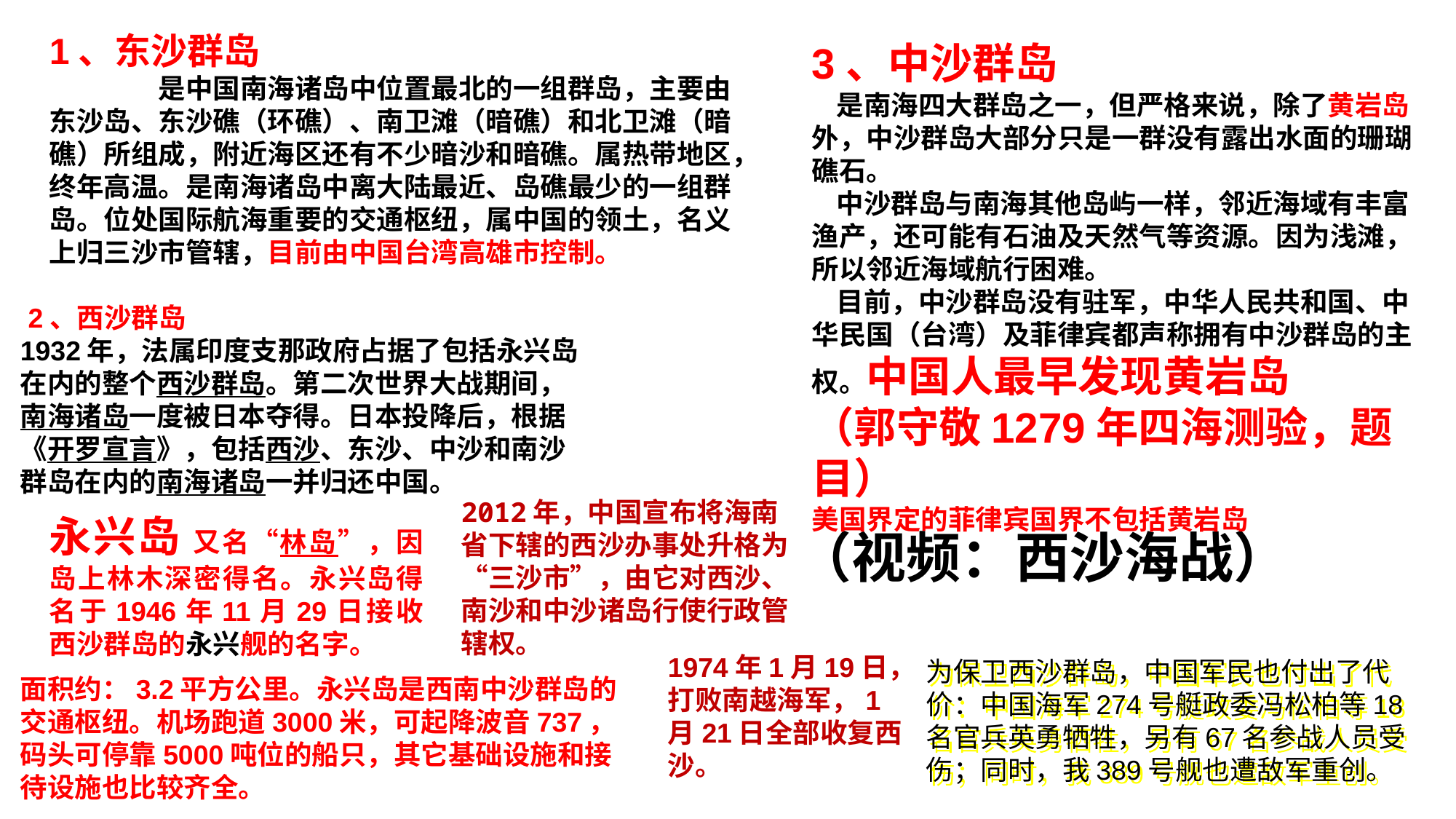

1、东沙群岛
	是中国南海诸岛中位置最北的一组群岛，主要由东沙岛、东沙礁（环礁）、南卫滩（暗礁）和北卫滩（暗礁）所组成，附近海区还有不少暗沙和暗礁。属热带地区，终年高温。是南海诸岛中离大陆最近、岛礁最少的一组群岛。位处国际航海重要的交通枢纽，属中国的领土，名义上归三沙市管辖，目前由中国台湾高雄市控制。
3、中沙群岛
   是南海四大群岛之一，但严格来说，除了黄岩岛外，中沙群岛大部分只是一群没有露出水面的珊瑚礁石。
    中沙群岛与南海其他岛屿一样，邻近海域有丰富渔产，还可能有石油及天然气等资源。因为浅滩，所以邻近海域航行困难。
    目前，中沙群岛没有驻军，中华人民共和国、中华民国（台湾）及菲律宾都声称拥有中沙群岛的主权。中国人最早发现黄岩岛
（郭守敬1279年四海测验，题目）
美国界定的菲律宾国界不包括黄岩岛

 2、西沙群岛
1932年，法属印度支那政府占据了包括永兴岛在内的整个西沙群岛。第二次世界大战期间，南海诸岛一度被日本夺得。日本投降后，根据《开罗宣言》，包括西沙、东沙、中沙和南沙群岛在内的南海诸岛一并归还中国。
2012年，中国宣布将海南省下辖的西沙办事处升格为 “三沙市”，由它对西沙、南沙和中沙诸岛行使行政管辖权。
永兴岛 又名“林岛”，因岛上林木深密得名。永兴岛得名于1946年11月29日接收西沙群岛的永兴舰的名字。
（视频：西沙海战）
1974年1月19日，打败南越海军，1月21日全部收复西沙。
为保卫西沙群岛，中国军民也付出了代价：中国海军274号艇政委冯松柏等18名官兵英勇牺牲，另有67名参战人员受伤；同时，我389号舰也遭敌军重创。
面积约：3.2平方公里。永兴岛是西南中沙群岛的交通枢纽。机场跑道3000米，可起降波音737，码头可停靠5000吨位的船只，其它基础设施和接待设施也比较齐全。